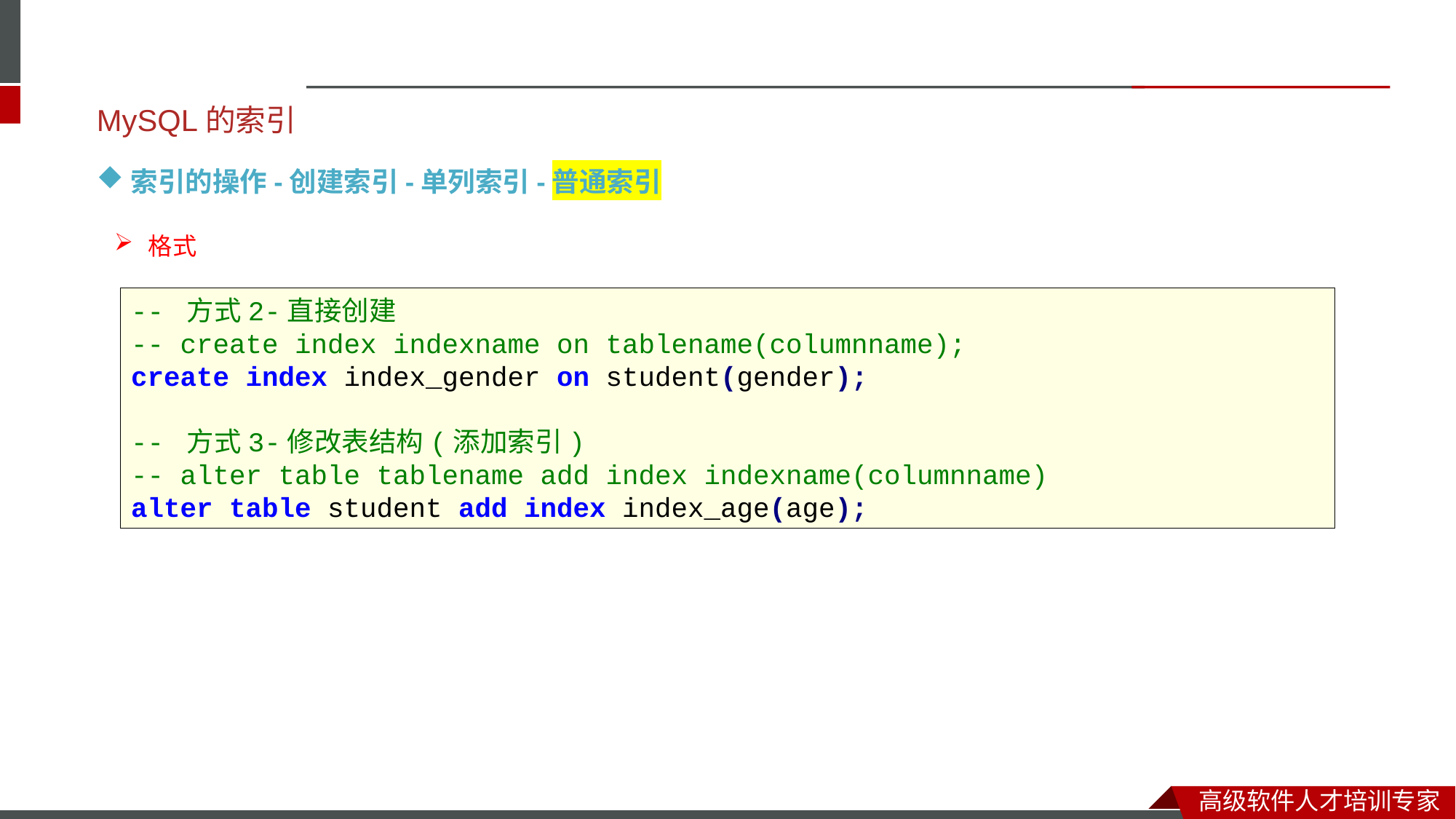

MySQL的索引
索引的操作-创建索引-单列索引-普通索引

格式
-- 方式2-直接创建
-- create index indexname on tablename(columnname);
create index index_gender on student(gender);

-- 方式3-修改表结构(添加索引)
-- alter table tablename add index indexname(columnname)
alter table student add index index_age(age);